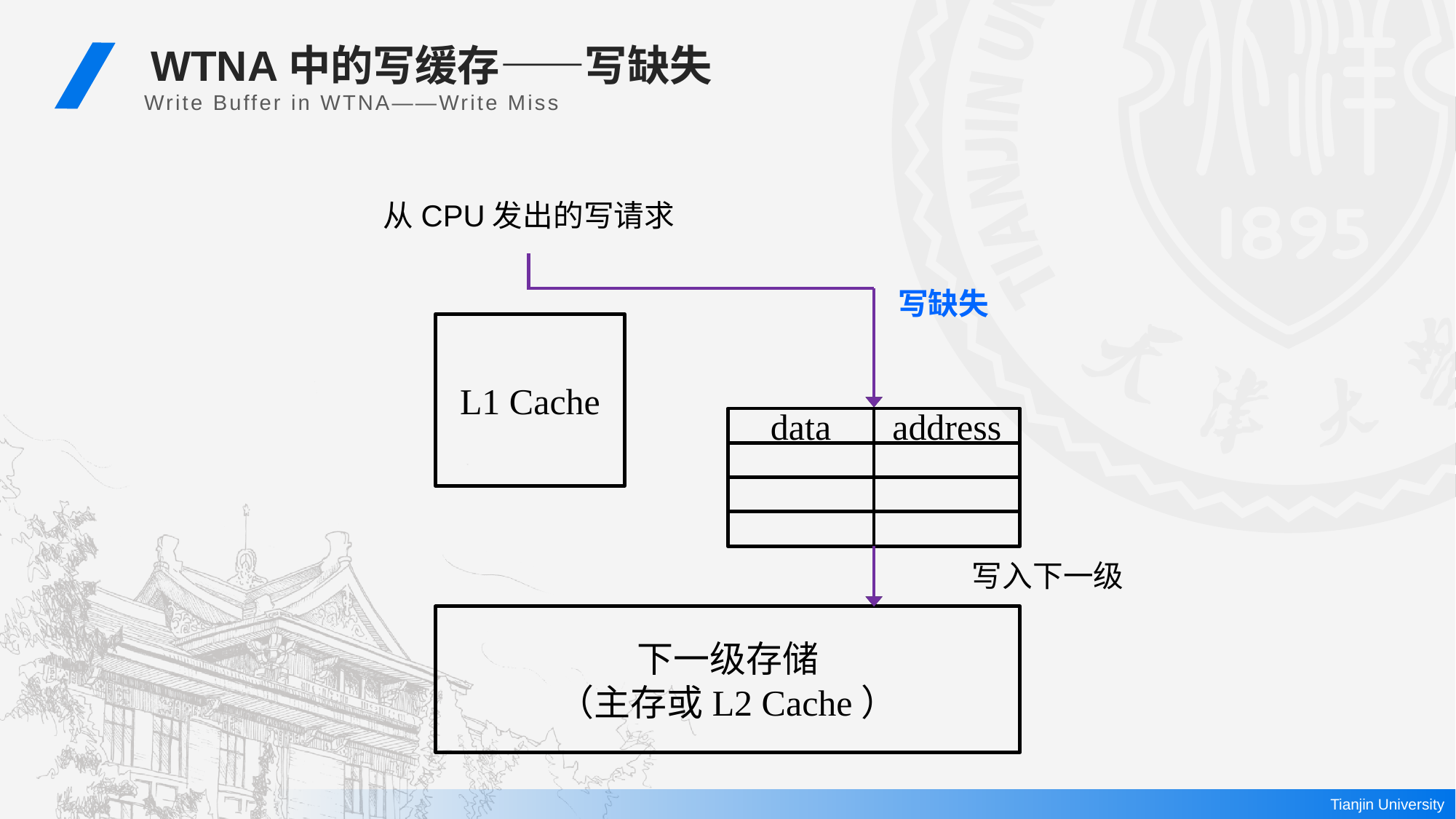

WTNA中的写缓存——写缺失
  Write Buffer in WTNA——Write Miss
从CPU发出的写请求
写缺失
L1 Cache
data
address

写入下一级
下一级存储
（主存或L2 Cache）